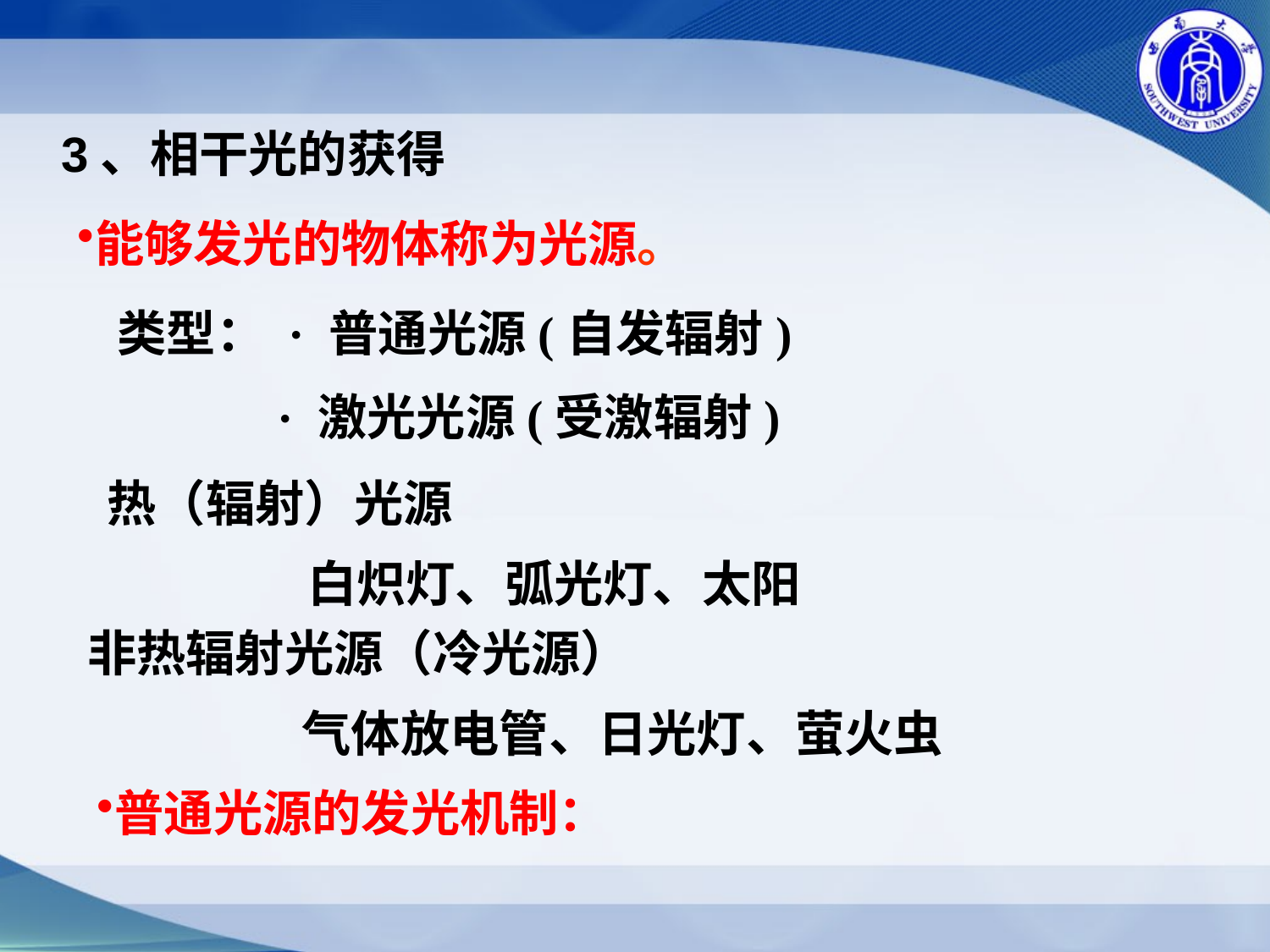

3、相干光的获得
能够发光的物体称为光源。
类型： · 普通光源(自发辐射)
             · 激光光源(受激辐射)
热（辐射）光源
白炽灯、弧光灯、太阳
非热辐射光源（冷光源）
气体放电管、日光灯、萤火虫
普通光源的发光机制：